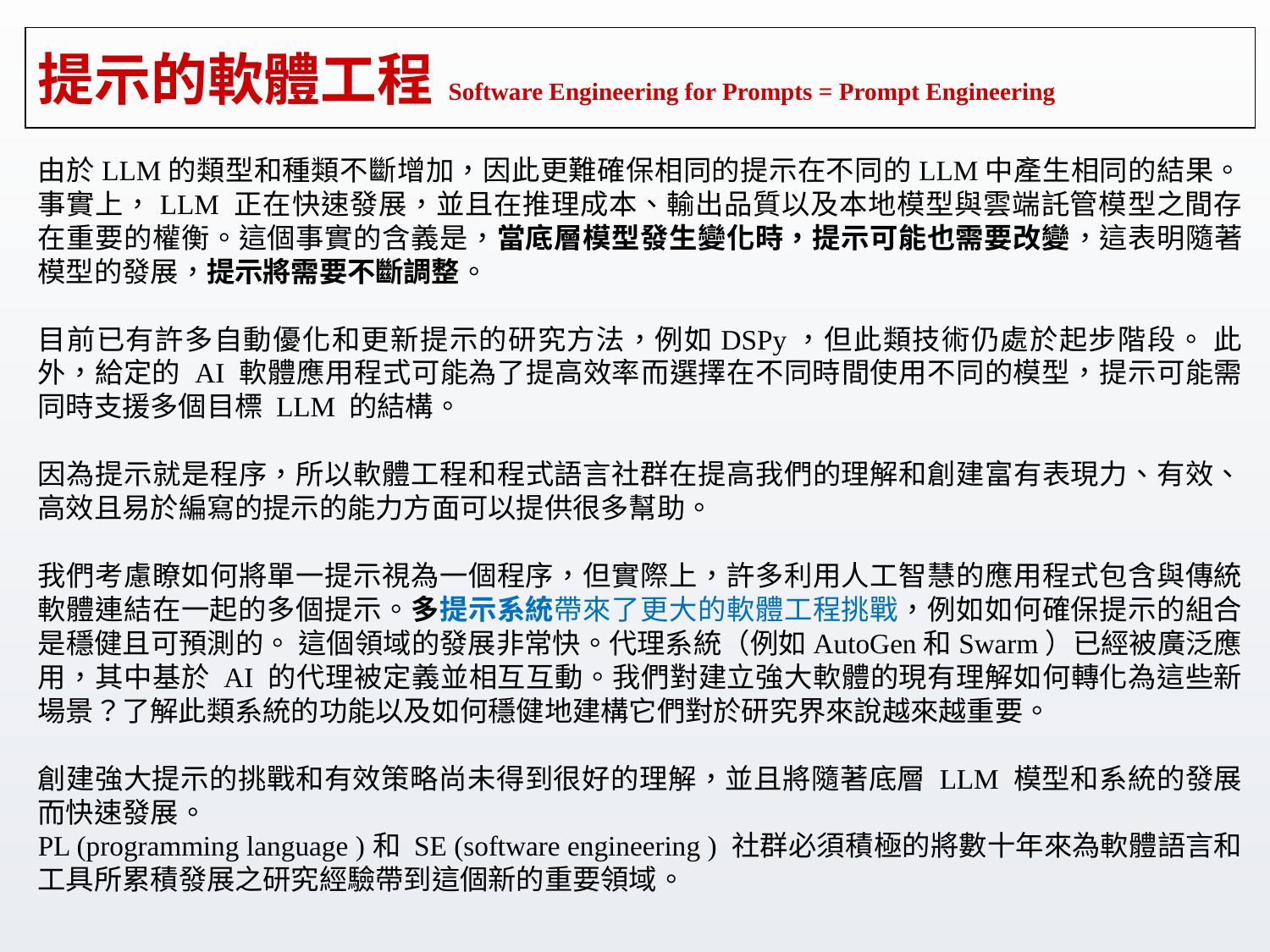

# 提示的軟體工程 Software Engineering for Prompts = Prompt Engineering
由於LLM的類型和種類不斷增加，因此更難確保相同的提示在不同的LLM中產生相同的結果。事實上，LLM 正在快速發展，並且在推理成本、輸出品質以及本地模型與雲端託管模型之間存在重要的權衡。這個事實的含義是，當底層模型發生變化時，提示可能也需要改變，這表明隨著模型的發展，提示將需要不斷調整。

目前已有許多自動優化和更新提示的研究方法，例如DSPy，但此類技術仍處於起步階段。 此外，給定的 AI 軟體應用程式可能為了提高效率而選擇在不同時間使用不同的模型，提示可能需同時支援多個目標 LLM 的結構。

因為提示就是程序，所以軟體工程和程式語言社群在提高我們的理解和創建富有表現力、有效、高效且易於編寫的提示的能力方面可以提供很多幫助。

我們考慮瞭如何將單一提示視為一個程序，但實際上，許多利用人工智慧的應用程式包含與傳統軟體連結在一起的多個提示。多提示系統帶來了更大的軟體工程挑戰，例如如何確保提示的組合是穩健且可預測的。 這個領域的發展非常快。代理系統（例如AutoGen和Swarm）已經被廣泛應用，其中基於 AI 的代理被定義並相互互動。我們對建立強大軟體的現有理解如何轉化為這些新場景？了解此類系統的功能以及如何穩健地建構它們對於研究界來說越來越重要。

創建強大提示的挑戰和有效策略尚未得到很好的理解，並且將隨著底層 LLM 模型和系統的發展而快速發展。
PL (programming language )和 SE (software engineering ) 社群必須積極的將數十年來為軟體語言和工具所累積發展之研究經驗帶到這個新的重要領域。